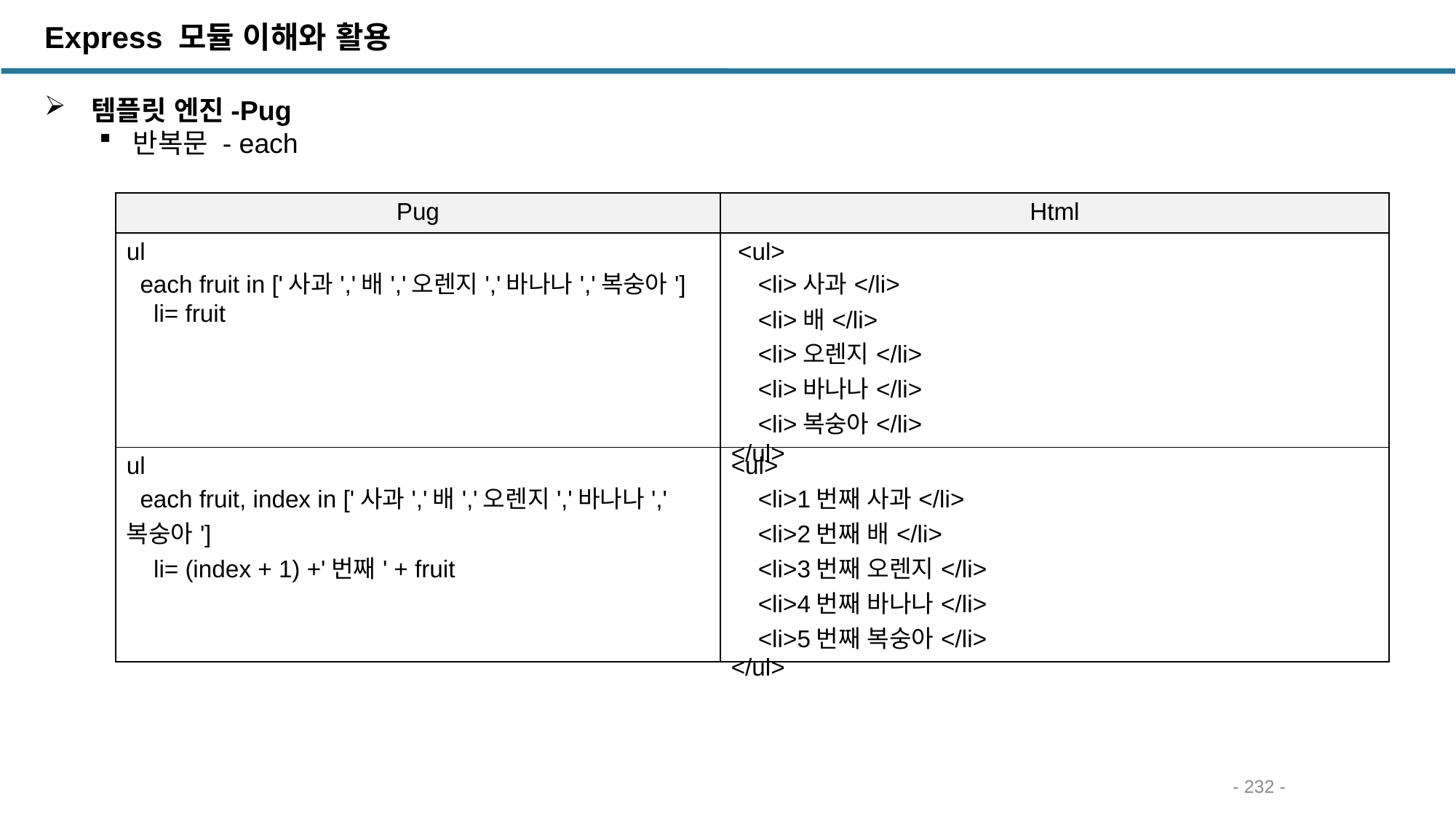

Express 모듈 이해와 활용
 템플릿 엔진-Pug
반복문 - each
| Pug | Html |
| --- | --- |
| ul each fruit in ['사과','배','오렌지','바나나','복숭아'] li= fruit | <ul> <li>사과</li> <li>배</li> <li>오렌지</li> <li>바나나</li> <li>복숭아</li> </ul> |
| ul each fruit, index in ['사과','배','오렌지','바나나','복숭아'] li= (index + 1) +'번째' + fruit | <ul> <li>1번째 사과</li> <li>2번째 배</li> <li>3번째 오렌지</li> <li>4번째 바나나</li> <li>5번째 복숭아</li> </ul> |
- 232 -